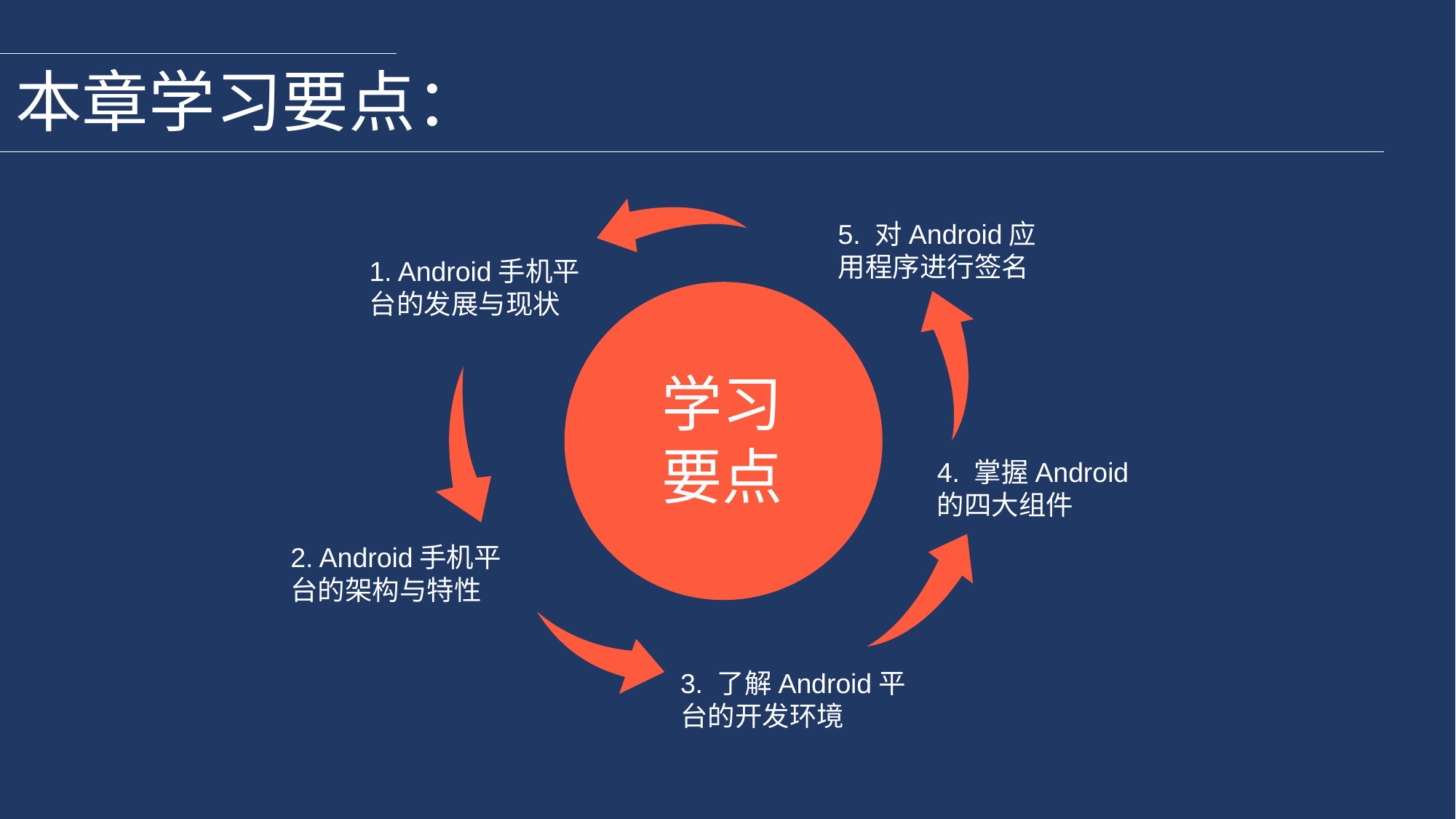

#
本章学习要点：

5. 对Android应
用程序进行签名

1. Android手机平
台的发展与现状
学习要点
4. 掌握Android
的四大组件
2. Android手机平
台的架构与特性
3. 了解Android平
台的开发环境